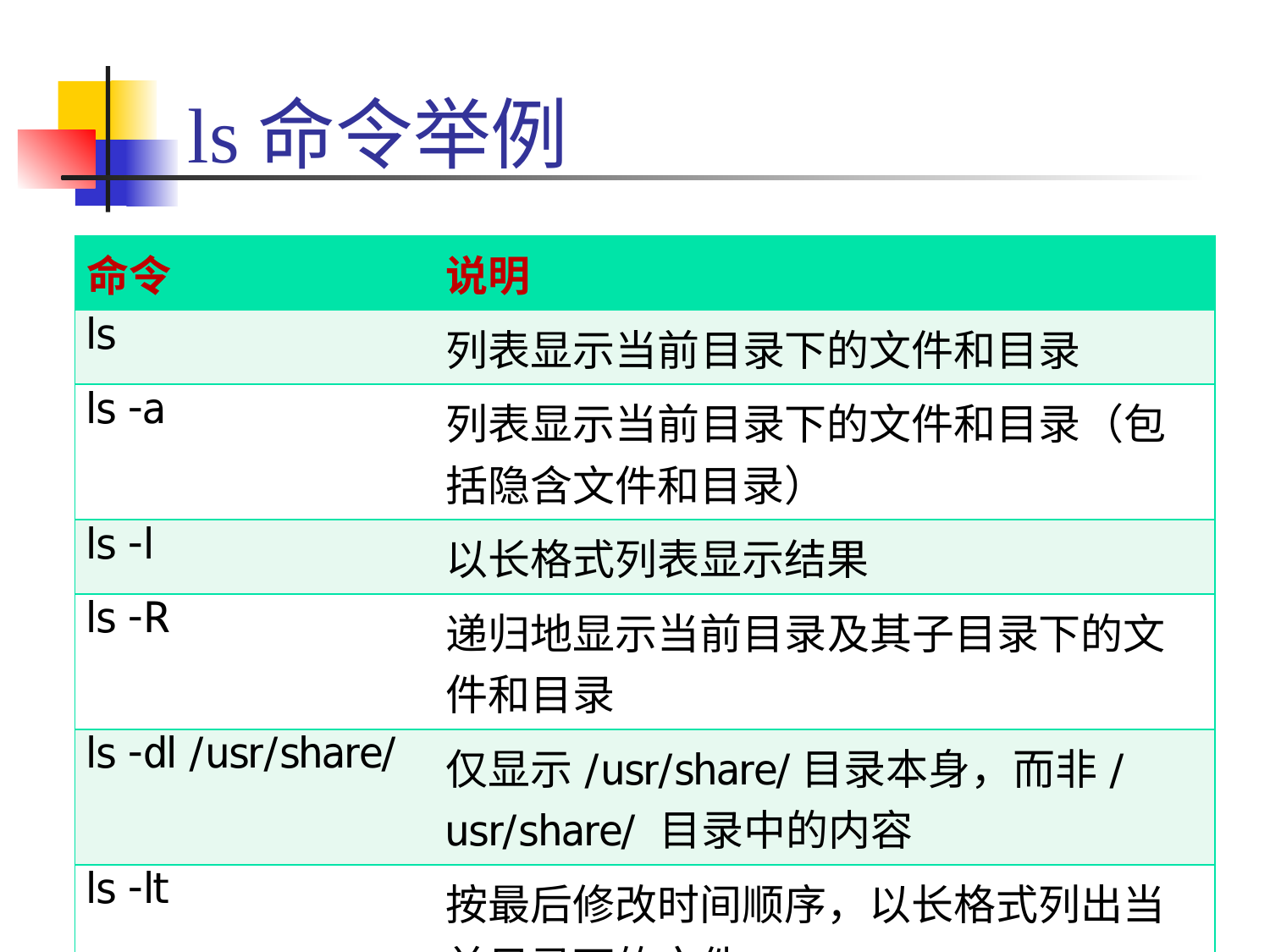

# ls命令举例
| 命令 | 说明 |
| --- | --- |
| ls | 列表显示当前目录下的文件和目录 |
| ls -a | 列表显示当前目录下的文件和目录（包括隐含文件和目录） |
| ls -l | 以长格式列表显示结果 |
| ls -R | 递归地显示当前目录及其子目录下的文件和目录 |
| ls -dl /usr/share/ | 仅显示/usr/share/目录本身，而非/usr/share/ 目录中的内容 |
| ls -lt | 按最后修改时间顺序，以长格式列出当前目录下的文件 |